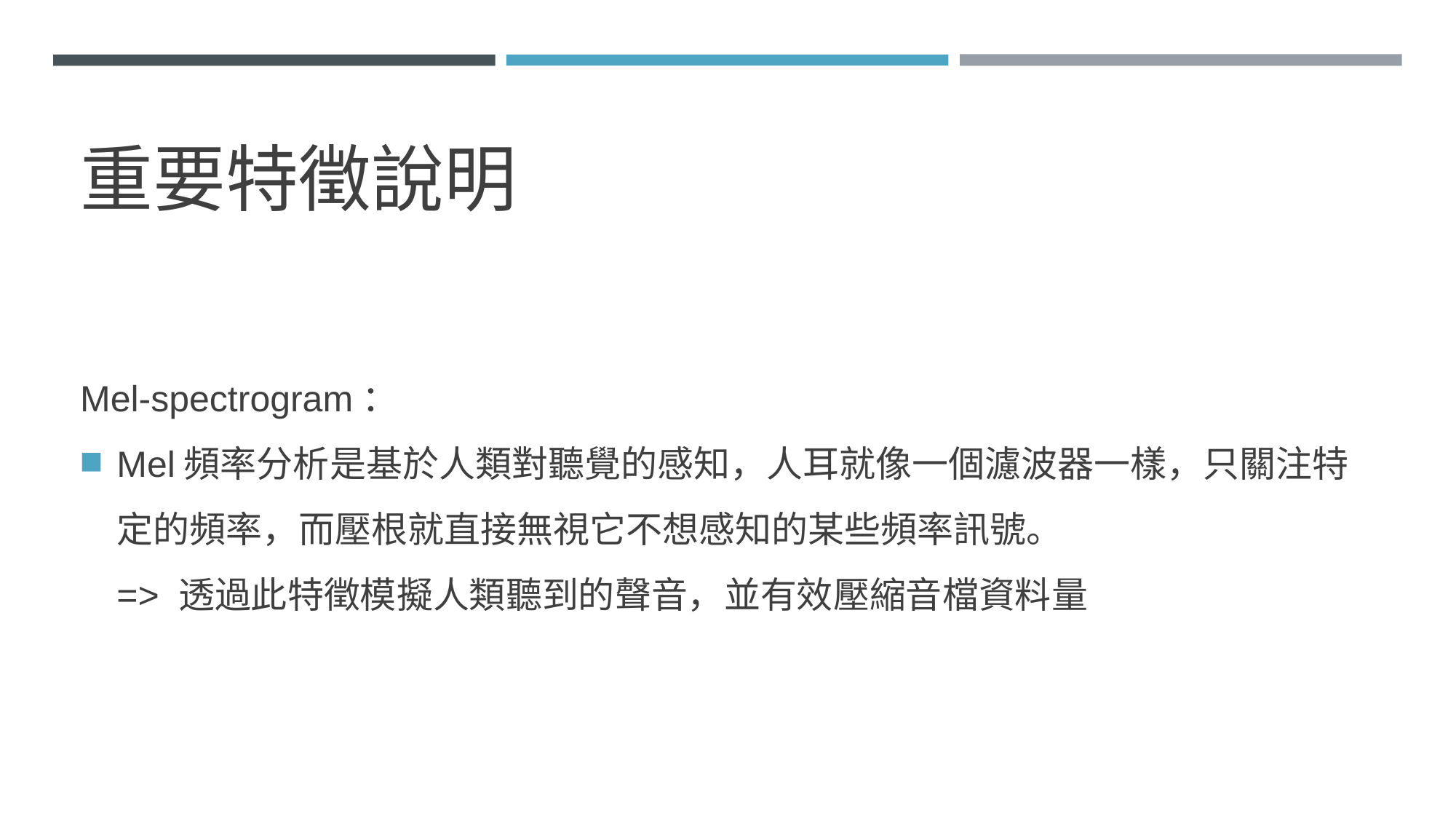

# 重要特徵說明
Mel-spectrogram：
Mel頻率分析是基於人類對聽覺的感知，人耳就像一個濾波器一樣，只關注特定的頻率，而壓根就直接無視它不想感知的某些頻率訊號。
=> 透過此特徵模擬人類聽到的聲音，並有效壓縮音檔資料量